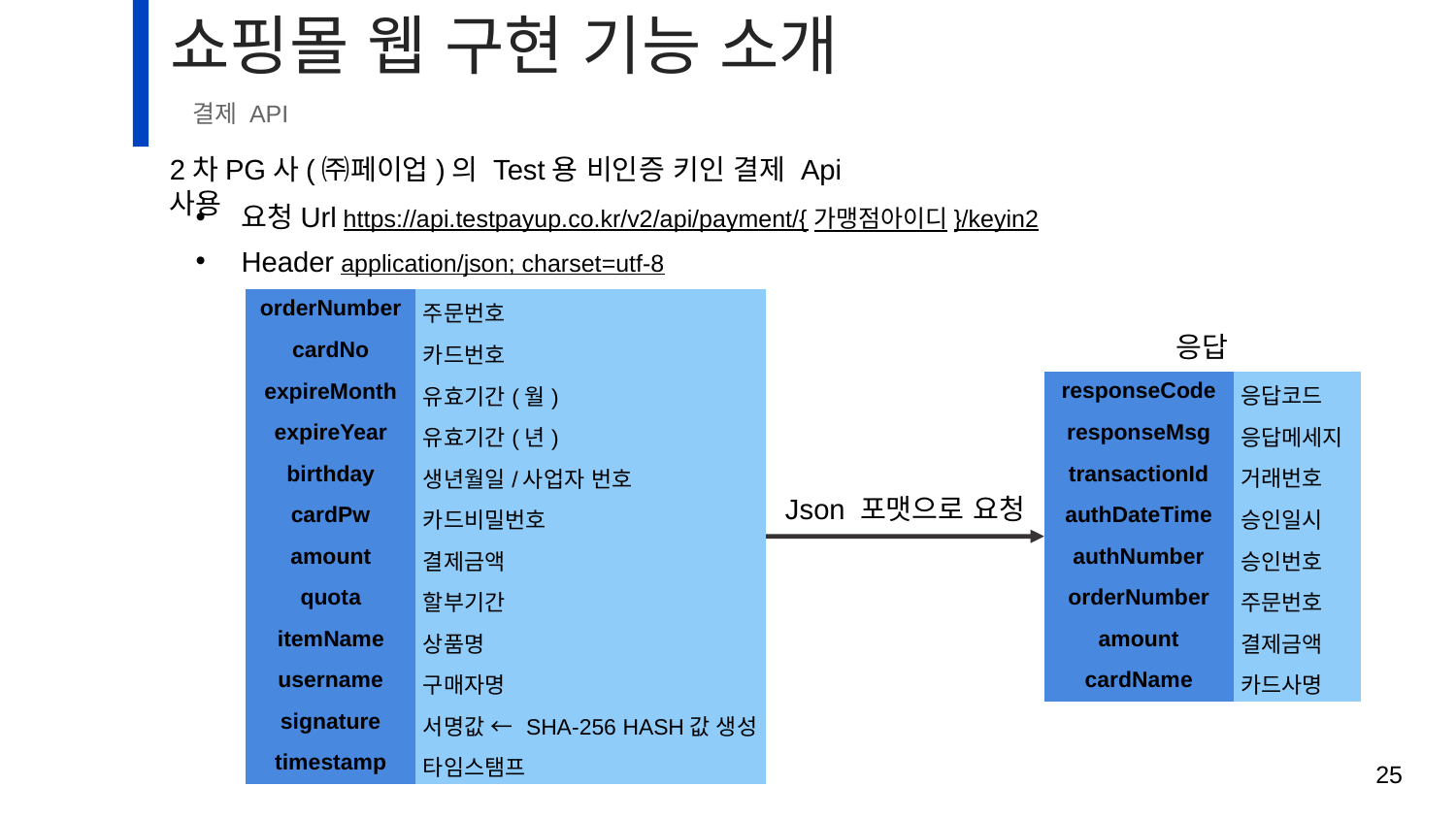

# 쇼핑몰 웹 구현 기능 소개
결제 API
2차PG사(㈜페이업)의 Test용 비인증 키인 결제 Api사용
요청Url https://api.testpayup.co.kr/v2/api/payment/{가맹점아이디}/keyin2
Header application/json; charset=utf-8
| orderNumber | 주문번호 |
| --- | --- |
| cardNo | 카드번호 |
| expireMonth | 유효기간(월) |
| expireYear | 유효기간(년) |
| birthday | 생년월일/사업자 번호 |
| cardPw | 카드비밀번호 |
| amount | 결제금액 |
| quota | 할부기간 |
| itemName | 상품명 |
| username | 구매자명 |
| signature | 서명값 ← SHA-256 HASH값 생성 |
| timestamp | 타임스탬프 |
응답
| responseCode | 응답코드 |
| --- | --- |
| responseMsg | 응답메세지 |
| transactionId | 거래번호 |
| authDateTime | 승인일시 |
| authNumber | 승인번호 |
| orderNumber | 주문번호 |
| amount | 결제금액 |
| cardName | 카드사명 |
Json 포맷으로 요청
25